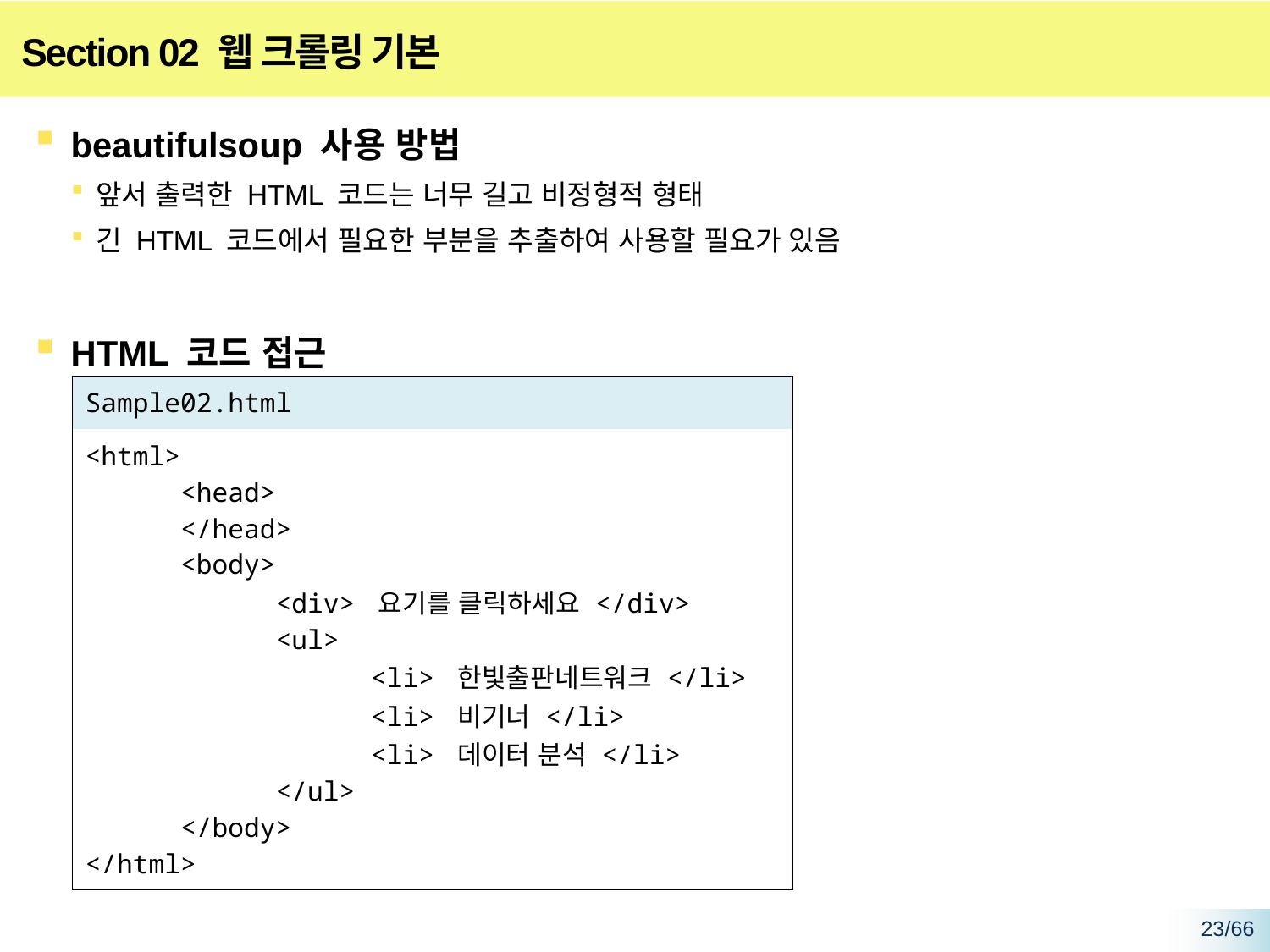

# Section 02 웹 크롤링 기본
beautifulsoup 사용 방법
앞서 출력한 HTML 코드는 너무 길고 비정형적 형태
긴 HTML 코드에서 필요한 부분을 추출하여 사용할 필요가 있음

HTML 코드 접근
| Sample02.html |
| --- |
| <html> <head> </head> <body> <div> 요기를 클릭하세요 </div> <ul> <li> 한빛출판네트워크 </li> <li> 비기너 </li> <li> 데이터 분석 </li> </ul> </body> </html> |